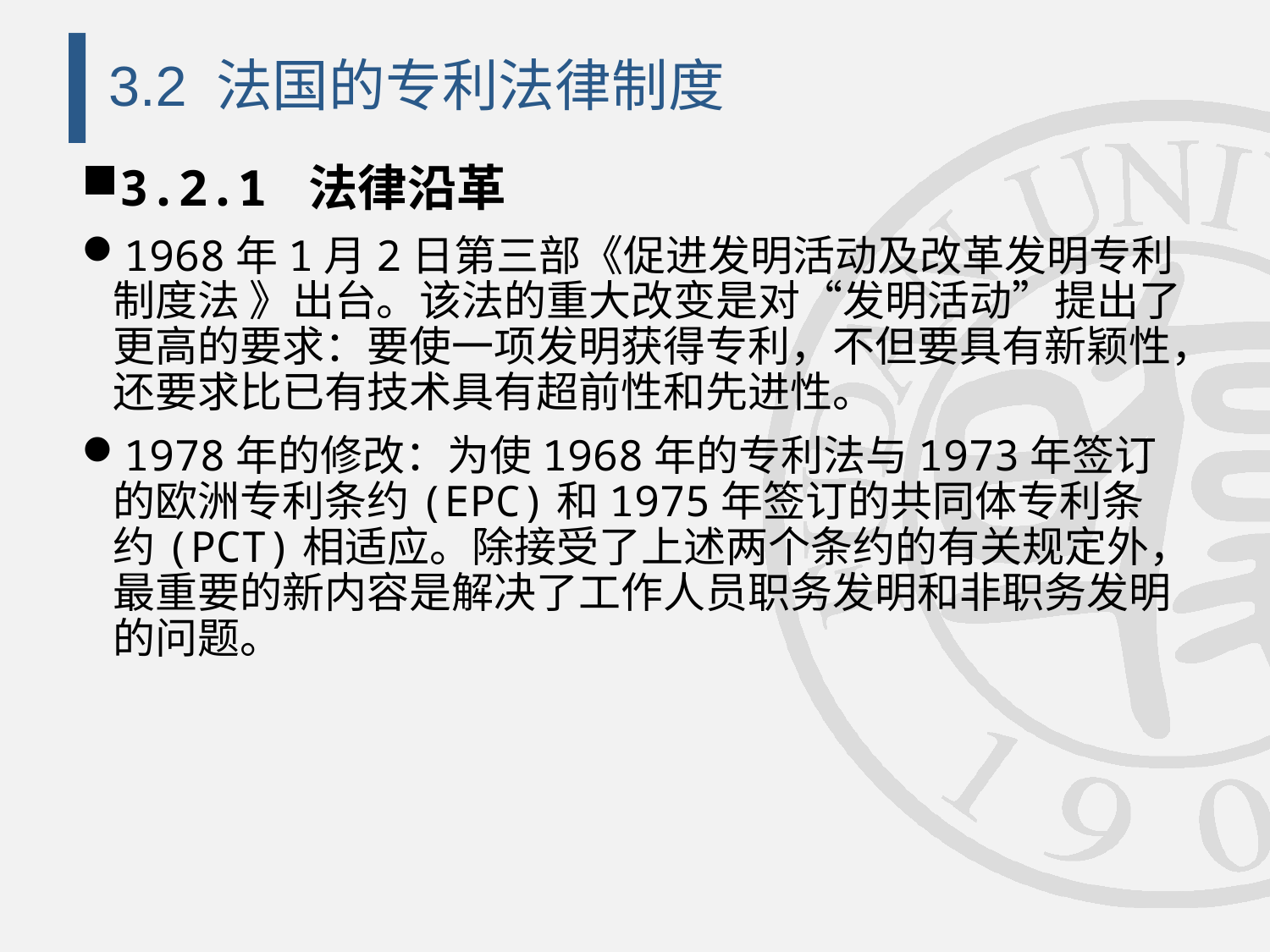

# 3.2 法国的专利法律制度
3.2.1 法律沿革
1968年1月2日第三部《促进发明活动及改革发明专利制度法 》出台。该法的重大改变是对“发明活动”提出了更高的要求：要使一项发明获得专利，不但要具有新颖性，还要求比已有技术具有超前性和先进性。
1978年的修改：为使1968年的专利法与1973年签订的欧洲专利条约(EPC)和1975年签订的共同体专利条约(PCT)相适应。除接受了上述两个条约的有关规定外，最重要的新内容是解决了工作人员职务发明和非职务发明的问题。